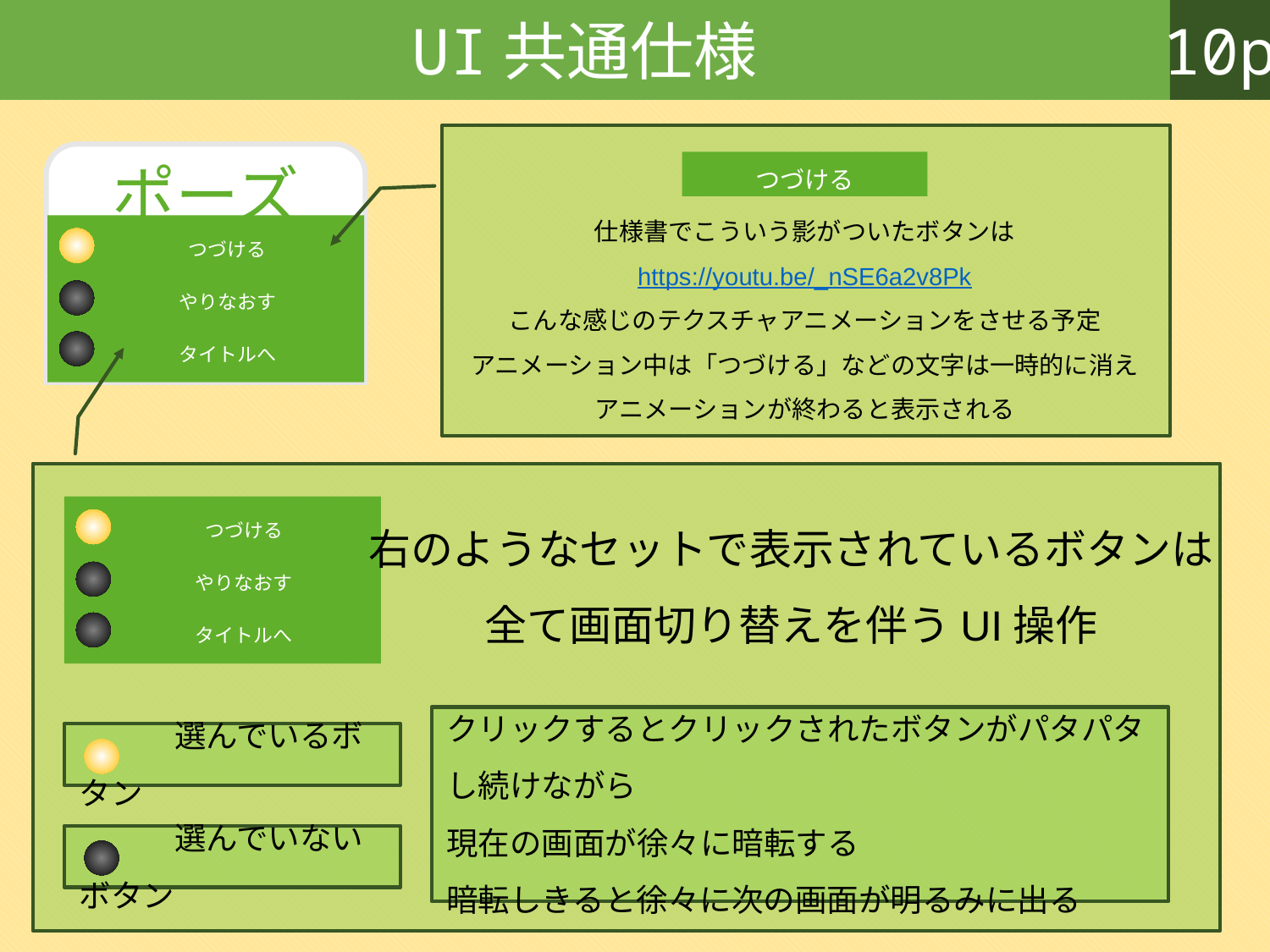

10p
UI共通仕様

ポーズ

つづける

やりなおす

タイトルへ

つづける
仕様書でこういう影がついたボタンは
https://youtu.be/_nSE6a2v8Pk
こんな感じのテクスチャアニメーションをさせる予定
アニメーション中は「つづける」などの文字は一時的に消え
アニメーションが終わると表示される

右のようなセットで表示されているボタンは
全て画面切り替えを伴うUI操作

つづける

やりなおす

タイトルへ

クリックするとクリックされたボタンがパタパタし続けながら
現在の画面が徐々に暗転する
暗転しきると徐々に次の画面が明るみに出る
　　　選んでいるボタン

　　　選んでいないボタン